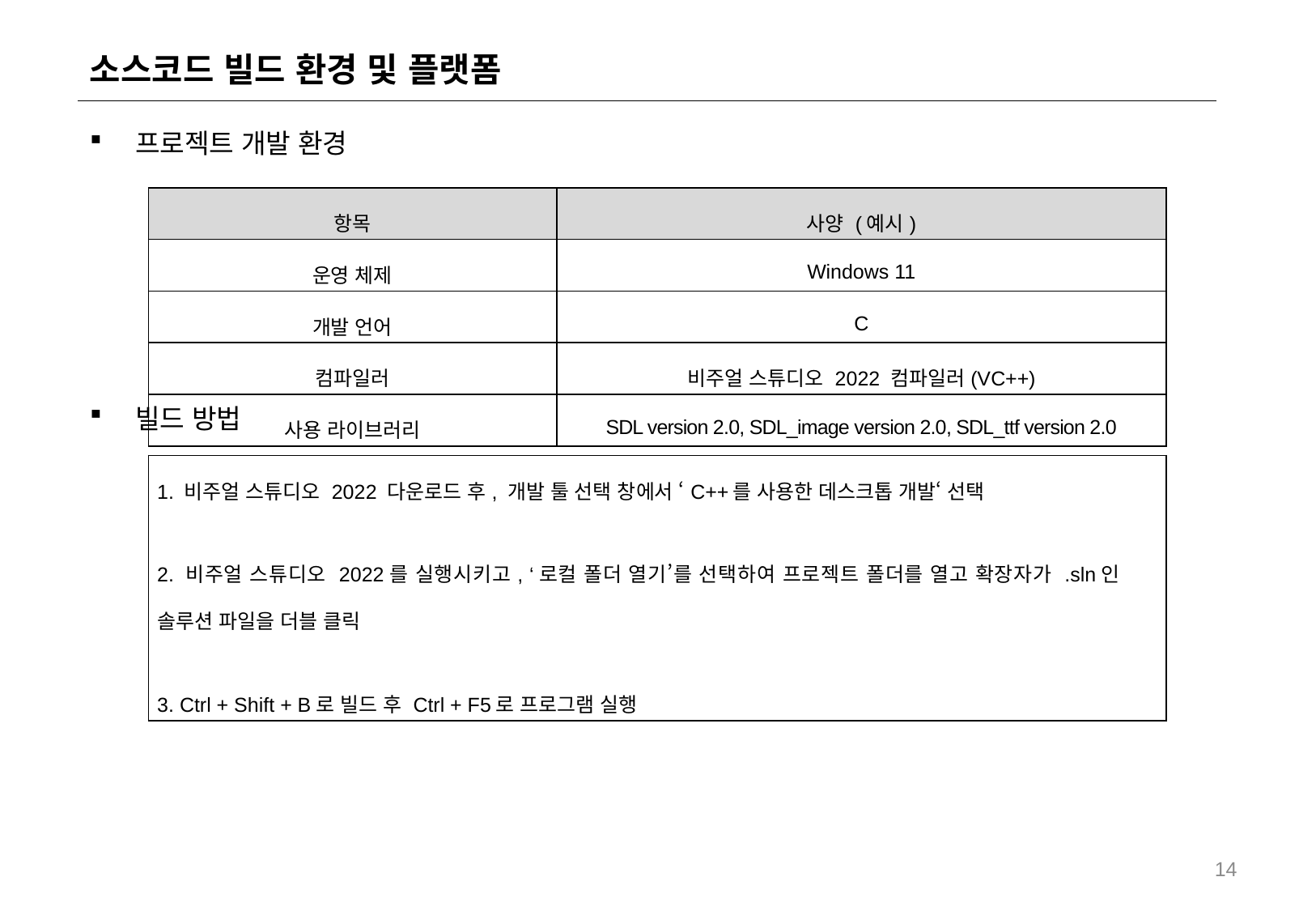

# 소스코드 빌드 환경 및 플랫폼
프로젝트 개발 환경

빌드 방법

| 항목 | 사양 (예시) |
| --- | --- |
| 운영 체제 | Windows 11 |
| 개발 언어 | C |
| 컴파일러 | 비주얼 스튜디오 2022 컴파일러(VC++) |
| 사용 라이브러리 | SDL version 2.0, SDL\_image version 2.0, SDL\_ttf version 2.0 |
| 1. 비주얼 스튜디오 2022 다운로드 후, 개발 툴 선택 창에서 ‘C++를 사용한 데스크톱 개발‘ 선택 2. 비주얼 스튜디오 2022를 실행시키고, ‘로컬 폴더 열기’를 선택하여 프로젝트 폴더를 열고 확장자가 .sln인 솔루션 파일을 더블 클릭 3. Ctrl + Shift + B로 빌드 후 Ctrl + F5로 프로그램 실행 |
| --- |
14